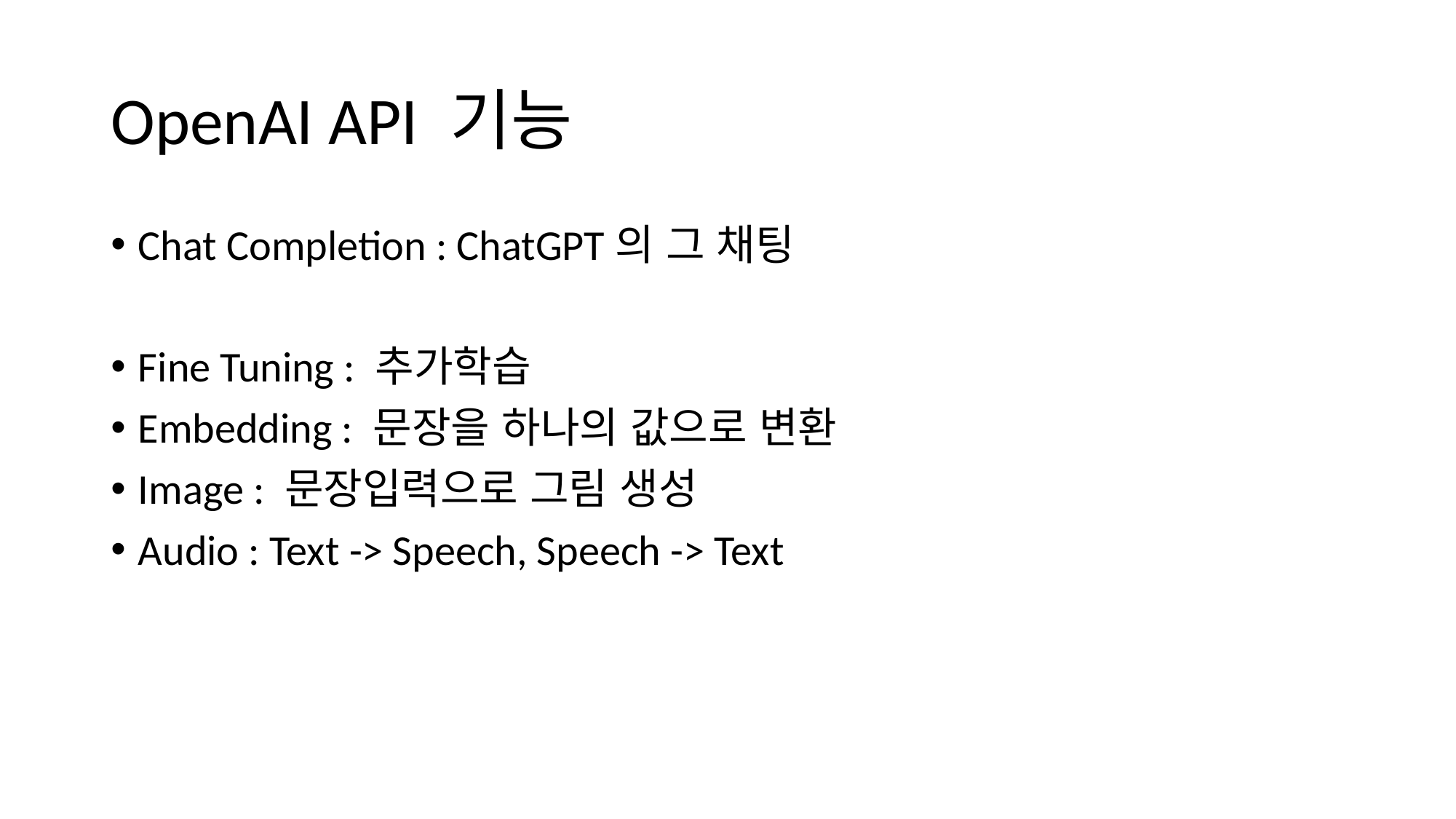

# OpenAI API 기능
Chat Completion : ChatGPT의 그 채팅

Fine Tuning : 추가학습
Embedding : 문장을 하나의 값으로 변환
Image : 문장입력으로 그림 생성
Audio : Text -> Speech, Speech -> Text